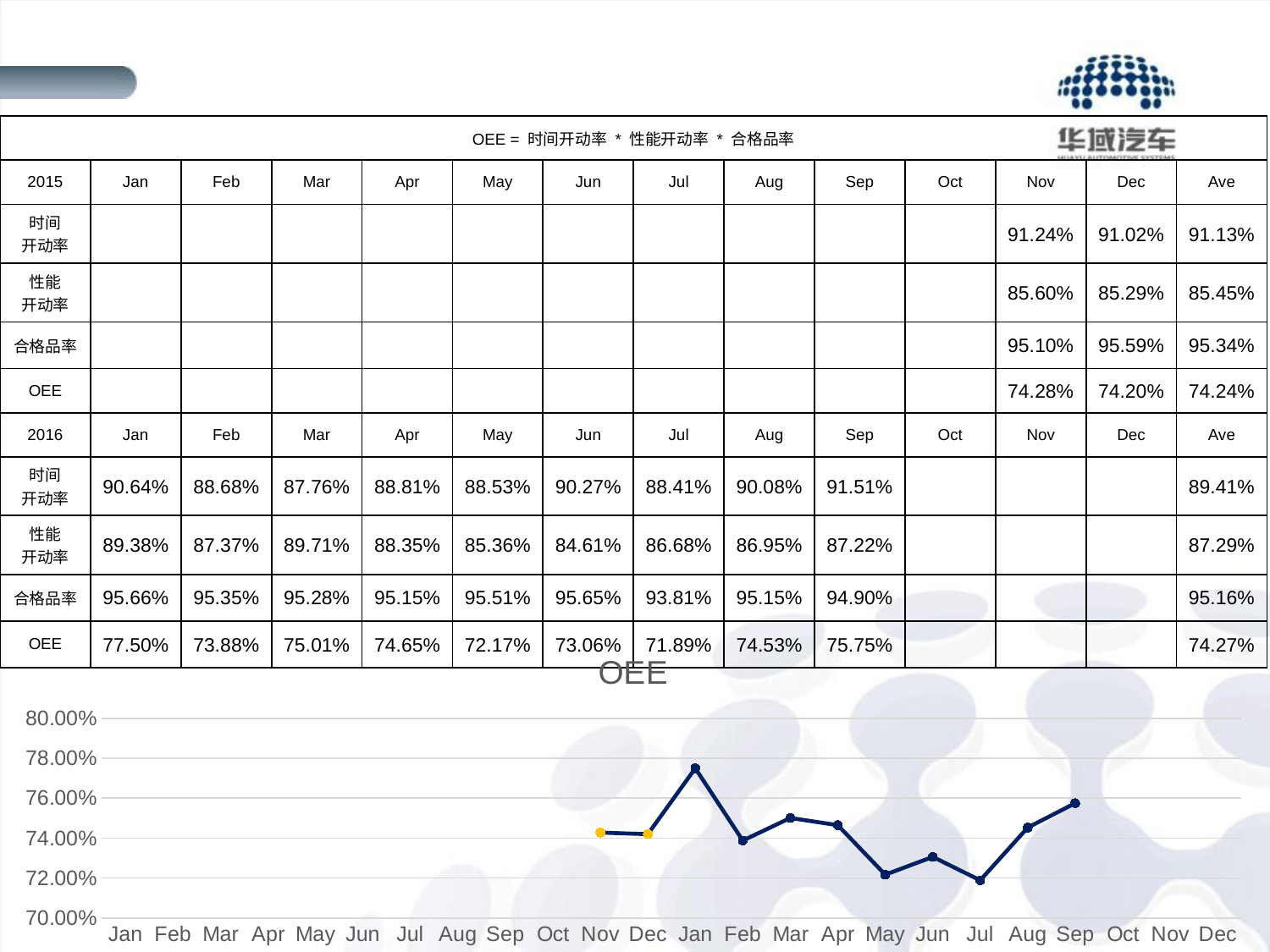

| OEE = 时间开动率 \* 性能开动率 \* 合格品率 |  |  |  |  |  |  |  |  |  |  |  |  |  |
| --- | --- | --- | --- | --- | --- | --- | --- | --- | --- | --- | --- | --- | --- |
| 2015 | Jan | Feb | Mar | Apr | May | Jun | Jul | Aug | Sep | Oct | Nov | Dec | Ave |
| 时间 开动率 |  |  |  |  |  |  |  |  |  |  | 91.24% | 91.02% | 91.13% |
| 性能 开动率 |  |  |  |  |  |  |  |  |  |  | 85.60% | 85.29% | 85.45% |
| 合格品率 |  |  |  |  |  |  |  |  |  |  | 95.10% | 95.59% | 95.34% |
| OEE |  |  |  |  |  |  |  |  |  |  | 74.28% | 74.20% | 74.24% |
| 2016 | Jan | Feb | Mar | Apr | May | Jun | Jul | Aug | Sep | Oct | Nov | Dec | Ave |
| 时间 开动率 | 90.64% | 88.68% | 87.76% | 88.81% | 88.53% | 90.27% | 88.41% | 90.08% | 91.51% |  |  |  | 89.41% |
| 性能 开动率 | 89.38% | 87.37% | 89.71% | 88.35% | 85.36% | 84.61% | 86.68% | 86.95% | 87.22% |  |  |  | 87.29% |
| 合格品率 | 95.66% | 95.35% | 95.28% | 95.15% | 95.51% | 95.65% | 93.81% | 95.15% | 94.90% |  |  |  | 95.16% |
| OEE | 77.50% | 73.88% | 75.01% | 74.65% | 72.17% | 73.06% | 71.89% | 74.53% | 75.75% |  |  |  | 74.27% |

### Chart: OEE

| Category | OEE |
|---|---|
| Jan | None |
| Feb | None |
| Mar | None |
| Apr | None |
| May | None |
| Jun | None |
| Jul | None |
| Aug | None |
| Sep | None |
| Oct | None |
| Nov | 0.7428 |
| Dec | 0.742 |
| Jan | 0.775 |
| Feb | 0.7388 |
| Mar | 0.7501 |
| Apr | 0.7465 |
| May | 0.7217 |
| Jun | 0.7306 |
| Jul | 0.7189 |
| Aug | 0.7453 |
| Sep | 0.7575 |
| Oct | None |
| Nov | None |
| Dec | None |